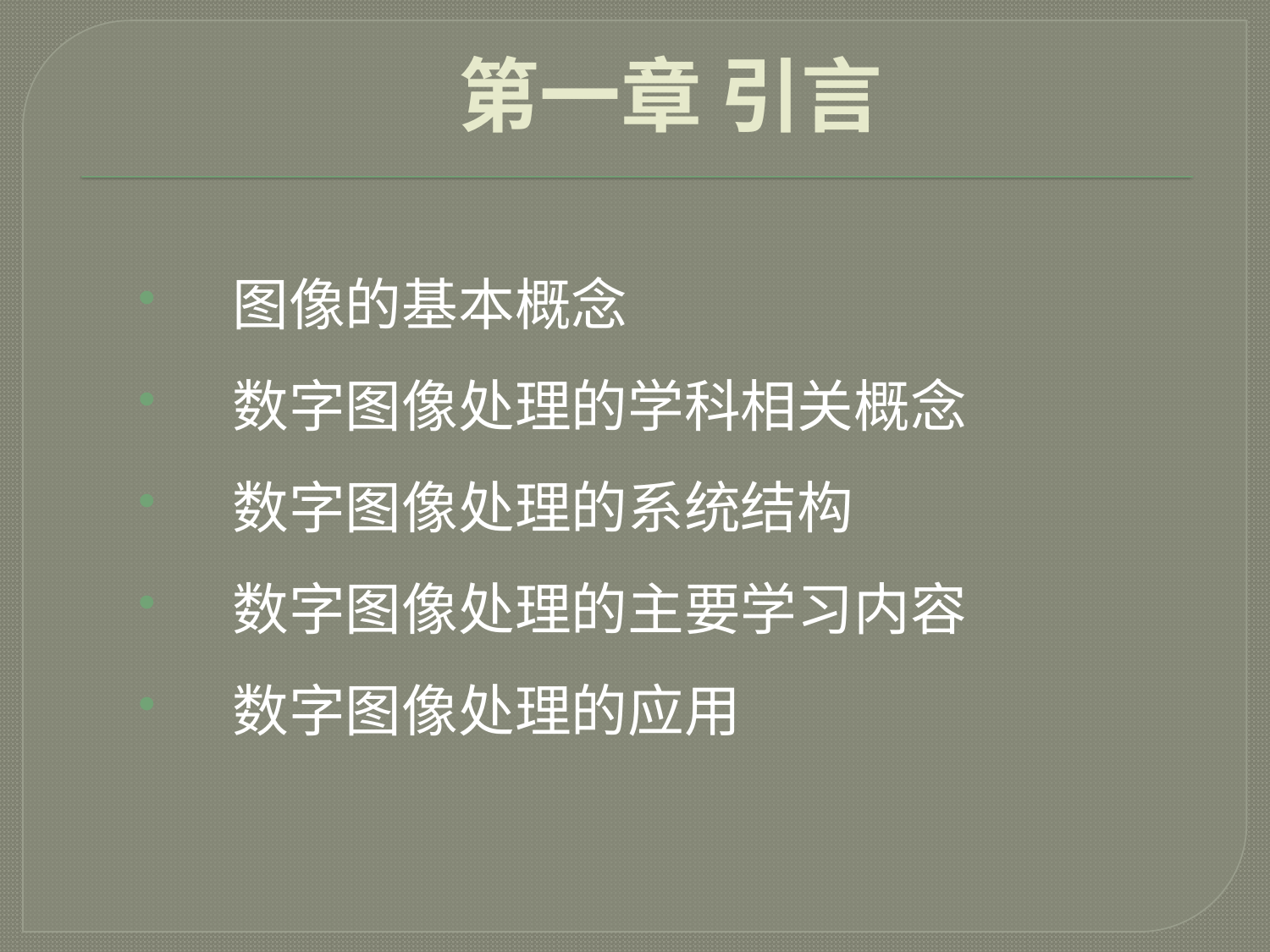

# 第一章 引言
   图像的基本概念
   数字图像处理的学科相关概念
   数字图像处理的系统结构
   数字图像处理的主要学习内容
   数字图像处理的应用